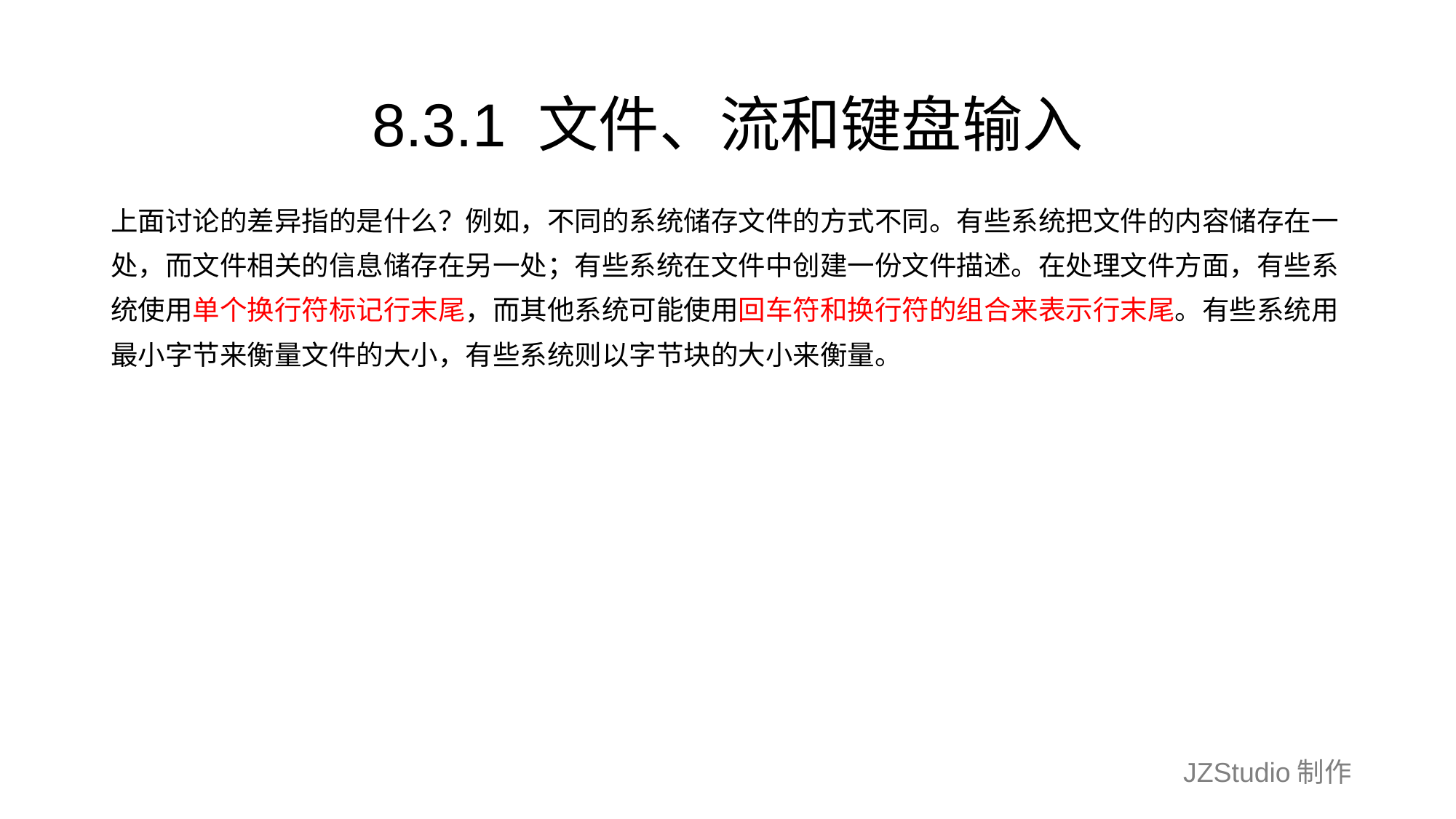

# 8.3.1 文件、流和键盘输入
上面讨论的差异指的是什么？例如，不同的系统储存文件的方式不同。有些系统把文件的内容储存在一
处，而文件相关的信息储存在另一处；有些系统在文件中创建一份文件描述。在处理文件方面，有些系
统使用单个换行符标记行末尾，而其他系统可能使用回车符和换行符的组合来表示行末尾。有些系统用
最小字节来衡量文件的大小，有些系统则以字节块的大小来衡量。